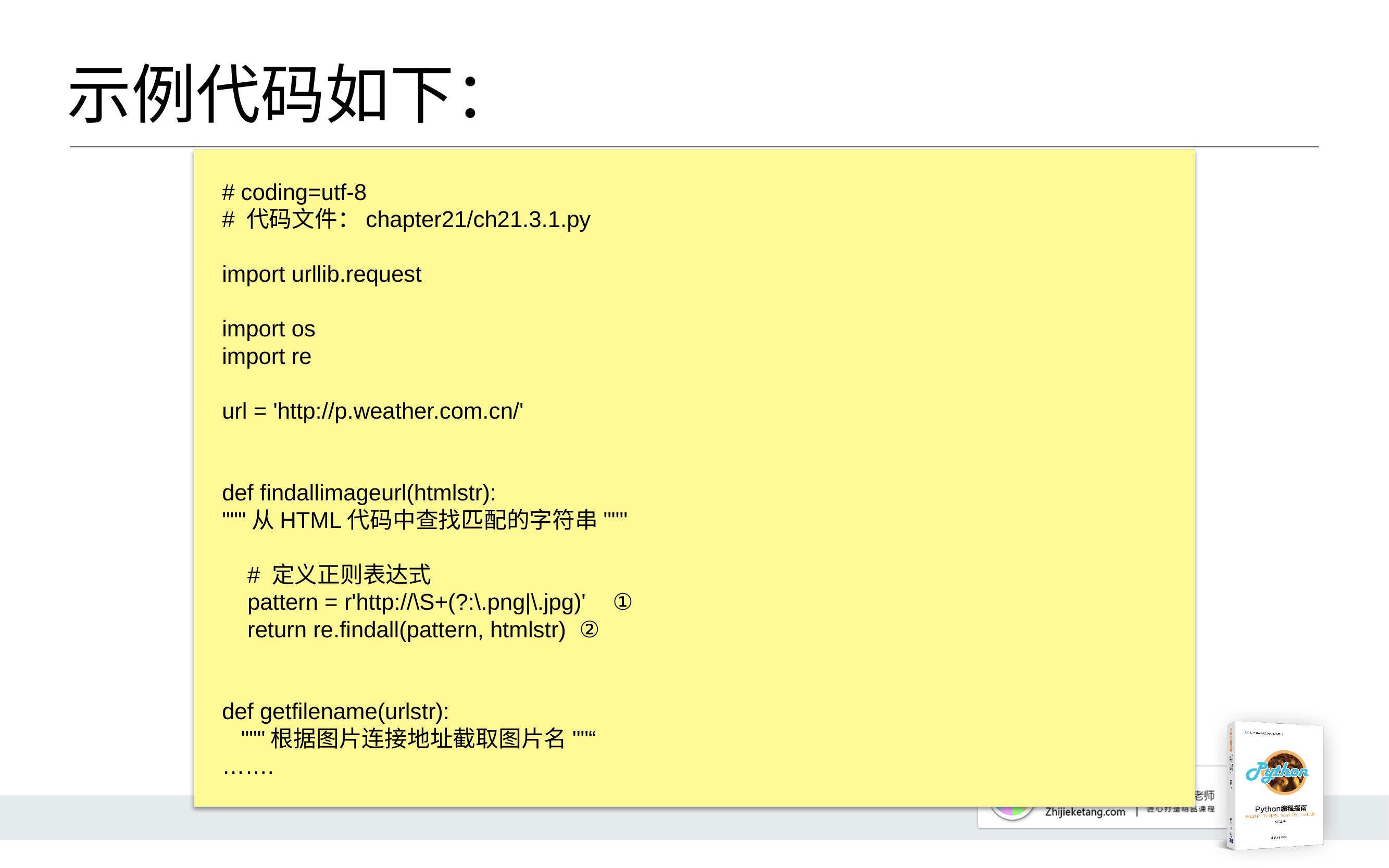

# 示例代码如下：
# coding=utf-8
# 代码文件：chapter21/ch21.3.1.py

import urllib.request

import os
import re

url = 'http://p.weather.com.cn/'

def findallimageurl(htmlstr):
"""从HTML代码中查找匹配的字符串"""

    # 定义正则表达式
    pattern = r'http://\S+(?:\.png|\.jpg)'	①
    return re.findall(pattern, htmlstr)  ②

def getfilename(urlstr):
   """根据图片连接地址截取图片名""“
…….